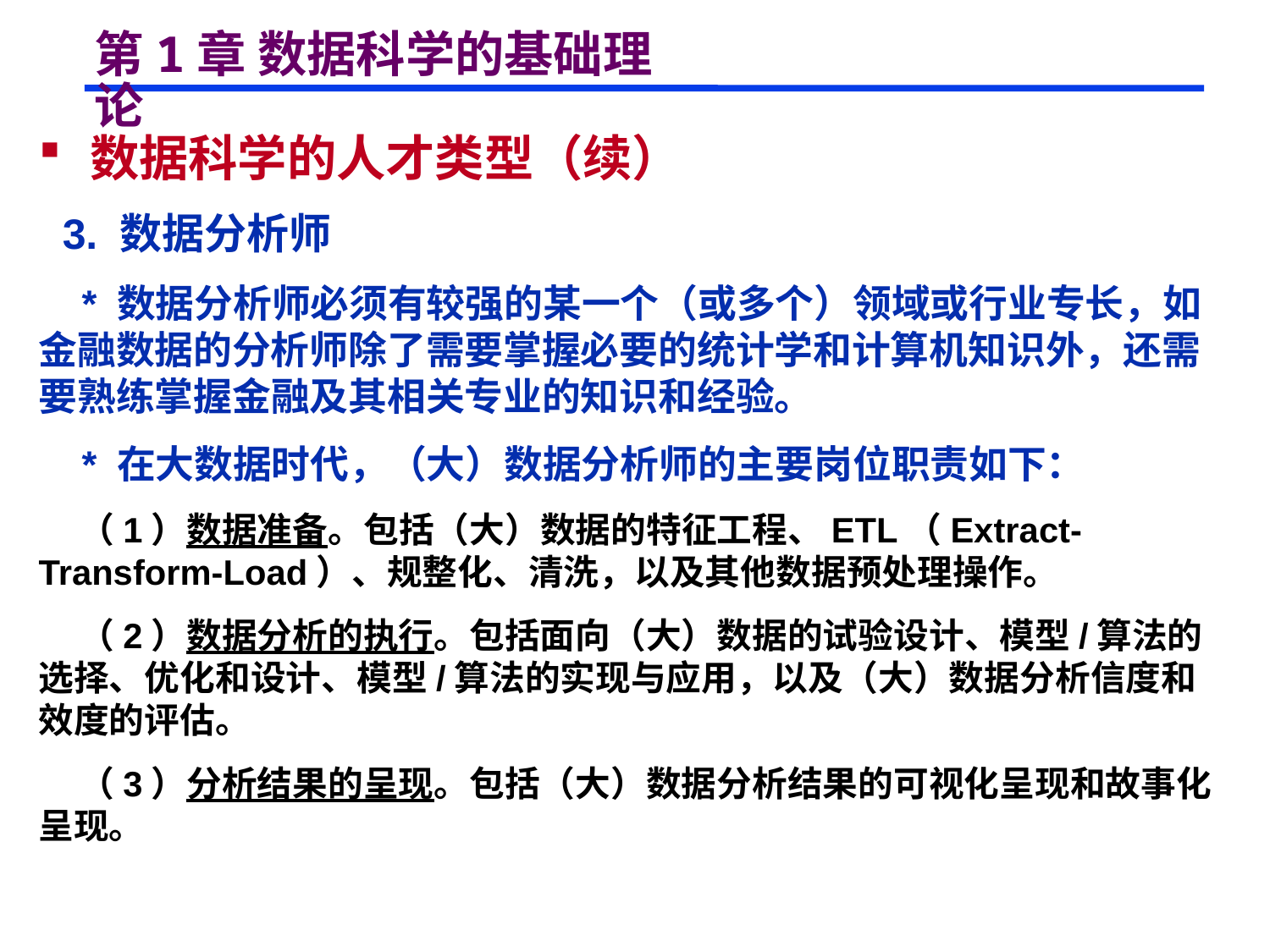

# 第1章 数据科学的基础理论
 数据科学的人才类型（续）
  3. 数据分析师
    * 数据分析师必须有较强的某一个（或多个）领域或行业专长，如金融数据的分析师除了需要掌握必要的统计学和计算机知识外，还需要熟练掌握金融及其相关专业的知识和经验。
    * 在大数据时代，（大）数据分析师的主要岗位职责如下：
    （1）数据准备。包括（大）数据的特征工程、ETL（Extract-Transform-Load）、规整化、清洗，以及其他数据预处理操作。
    （2）数据分析的执行。包括面向（大）数据的试验设计、模型/算法的选择、优化和设计、模型/算法的实现与应用，以及（大）数据分析信度和效度的评估。
    （3）分析结果的呈现。包括（大）数据分析结果的可视化呈现和故事化呈现。